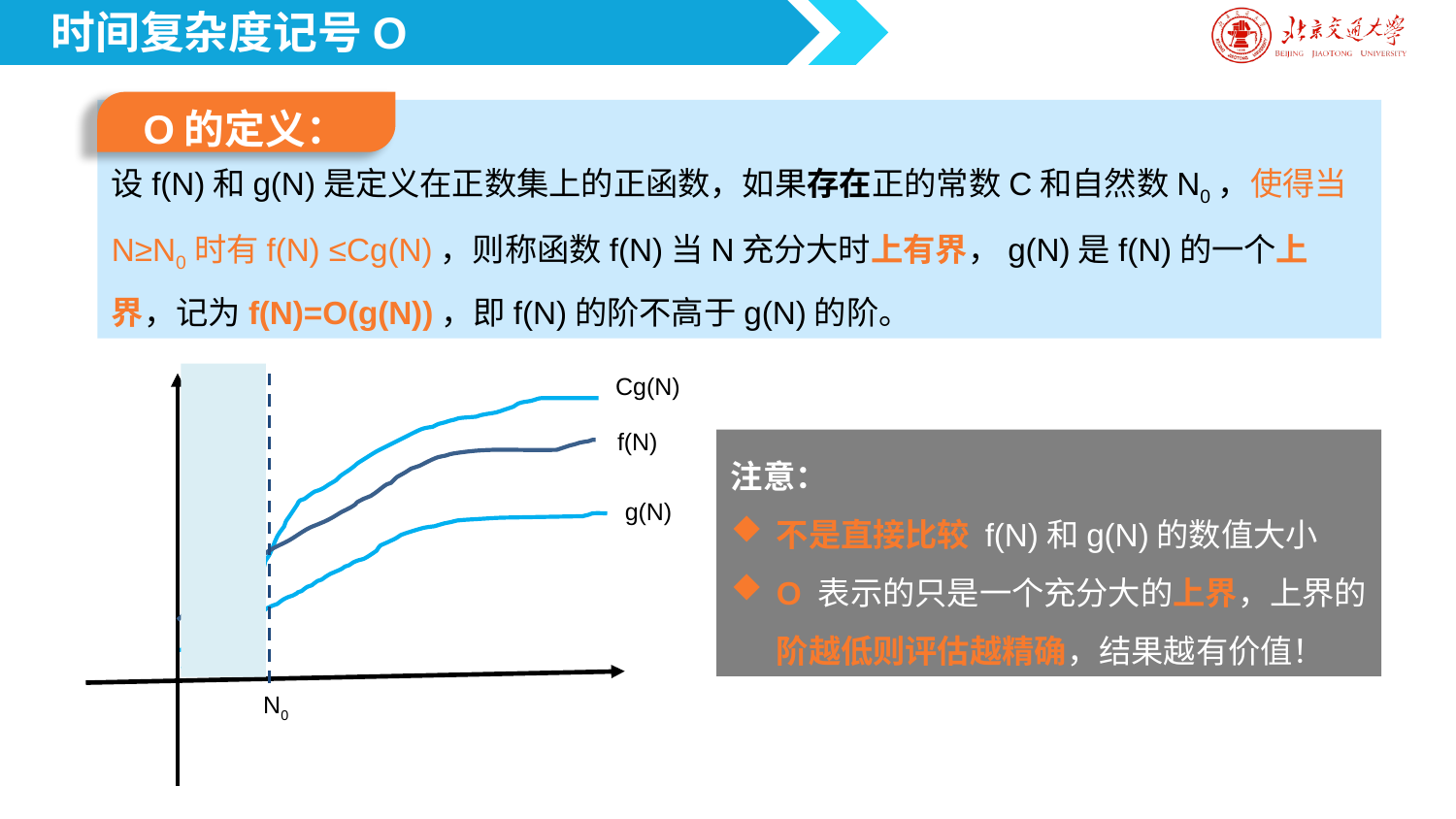

时间复杂度记号O
O的定义：

设f(N)和g(N)是定义在正数集上的正函数，如果存在正的常数C和自然数N0，使得当N≥N0时有f(N) ≤Cg(N)，则称函数f(N)当N充分大时上有界，g(N)是f(N)的一个上界，记为f(N)=O(g(N))，即f(N)的阶不高于g(N)的阶。

Cg(N)

f(N)

注意：
不是直接比较 f(N)和g(N)的数值大小
O 表示的只是一个充分大的上界，上界的阶越低则评估越精确，结果越有价值！
g(N)

N0